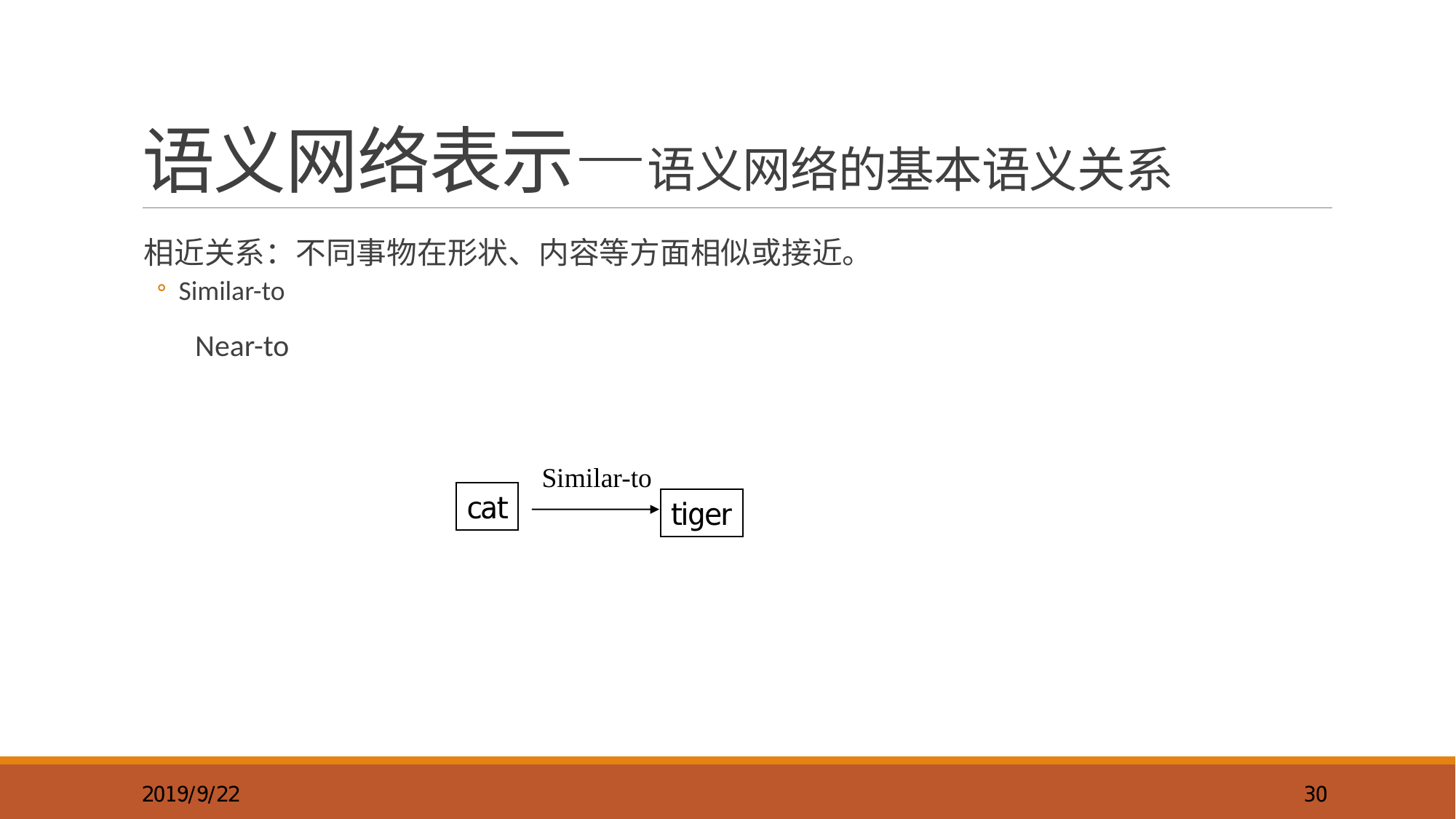

30
# 语义网络表示—语义网络的基本语义关系
相近关系：不同事物在形状、内容等方面相似或接近。
Similar-to
         Near-to
Similar-to
cat
tiger

2019/9/22